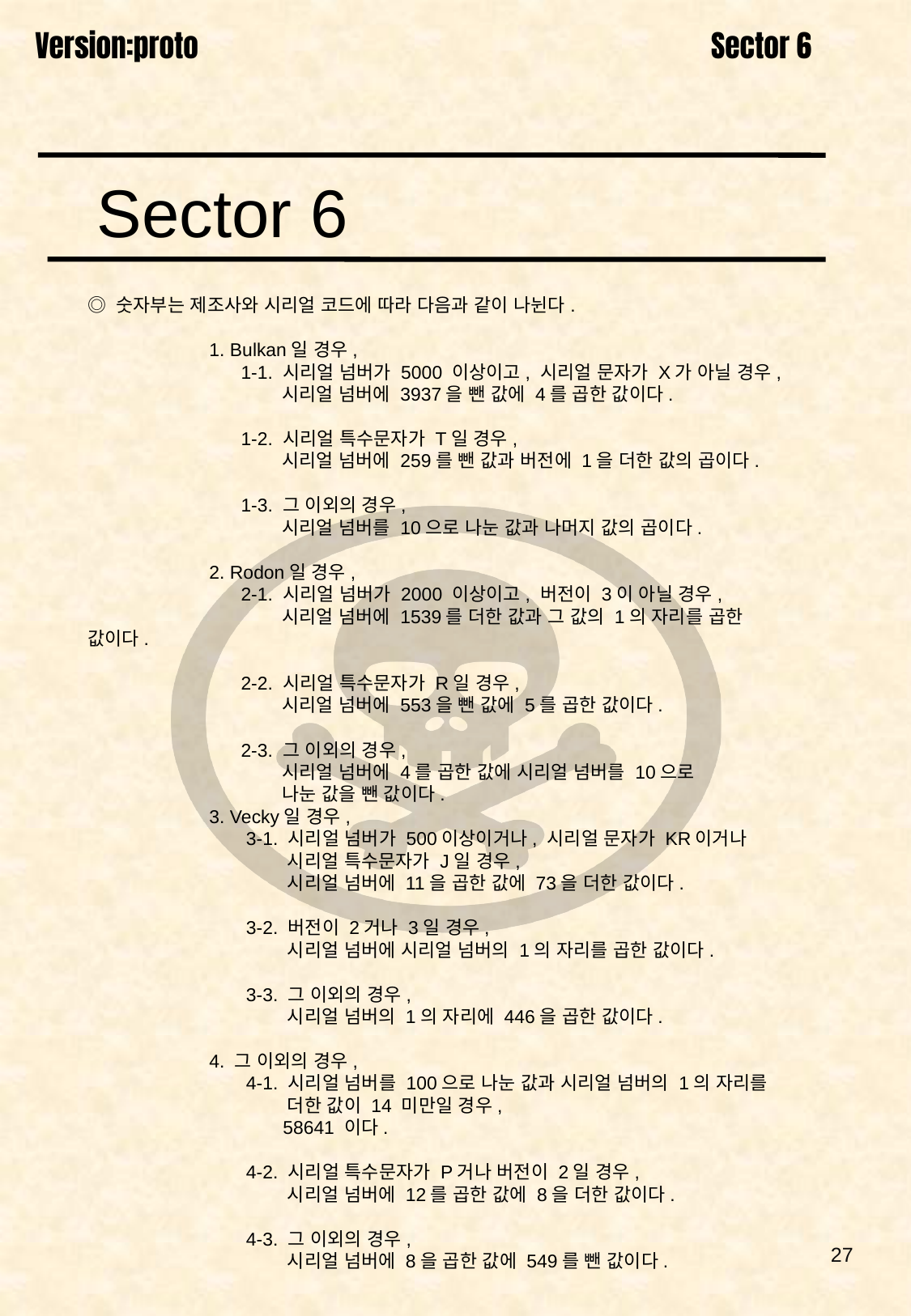

Version:proto
Sector 6
Sector 6
◎ 숫자부는 제조사와 시리얼 코드에 따라 다음과 같이 나뉜다.

	1. Bulkan일 경우,
	      1-1. 시리얼 넘버가 5000 이상이고, 시리얼 문자가 X가 아닐 경우,
	             시리얼 넘버에 3937을 뺀 값에 4를 곱한 값이다.

	      1-2. 시리얼 특수문자가 T일 경우,
	             시리얼 넘버에 259를 뺀 값과 버전에 1을 더한 값의 곱이다.

	      1-3. 그 이외의 경우,
	             시리얼 넘버를 10으로 나눈 값과 나머지 값의 곱이다.

	2. Rodon일 경우,
	      2-1. 시리얼 넘버가 2000 이상이고, 버전이 3이 아닐 경우,
	             시리얼 넘버에 1539를 더한 값과 그 값의 1의 자리를 곱한 값이다.

	      2-2. 시리얼 특수문자가 R일 경우,
	             시리얼 넘버에 553을 뺀 값에 5를 곱한 값이다.

	      2-3. 그 이외의 경우,
	             시리얼 넘버에 4를 곱한 값에 시리얼 넘버를 10으로
	             나눈 값을 뺀 값이다.
	3. Vecky일 경우,
	       3-1. 시리얼 넘버가 500이상이거나, 시리얼 문자가 KR이거나
	              시리얼 특수문자가 J일 경우,
	              시리얼 넘버에 11을 곱한 값에 73을 더한 값이다.

	       3-2. 버전이 2거나 3일 경우,
	              시리얼 넘버에 시리얼 넘버의 1의 자리를 곱한 값이다.

	       3-3. 그 이외의 경우,
	              시리얼 넘버의 1의 자리에 446을 곱한 값이다.

	4. 그 이외의 경우,
	       4-1. 시리얼 넘버를 100으로 나눈 값과 시리얼 넘버의 1의 자리를
	              더한 값이 14 미만일 경우,
	              58641 이다.

	       4-2. 시리얼 특수문자가 P거나 버전이 2일 경우,
	              시리얼 넘버에 12를 곱한 값에 8을 더한 값이다.

	       4-3. 그 이외의 경우,
	              시리얼 넘버에 8을 곱한 값에 549를 뺀 값이다.

27